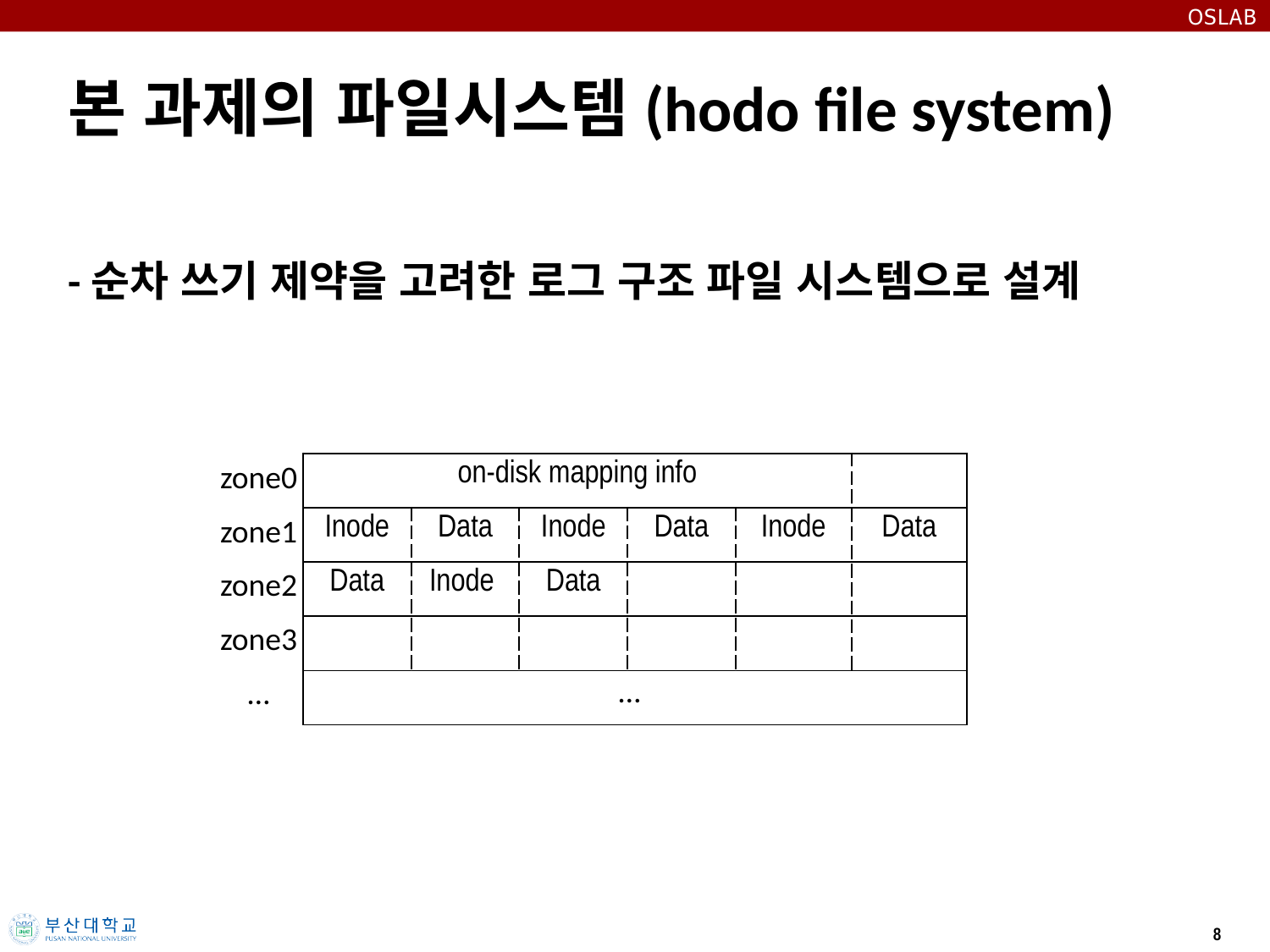

# 본 과제의 파일시스템(hodo file system)
-순차 쓰기 제약을 고려한 로그 구조 파일 시스템으로 설계
zone0
| on-disk mapping info |  |  |  |  |  |
| --- | --- | --- | --- | --- | --- |
| Inode | Data | Inode | Data | Inode | Data |
| Data | Inode | Data |  |  |  |
|  |  |  |  |  |  |
|  |  |  |  |  |  |
zone1
zone2
zone3
…
…